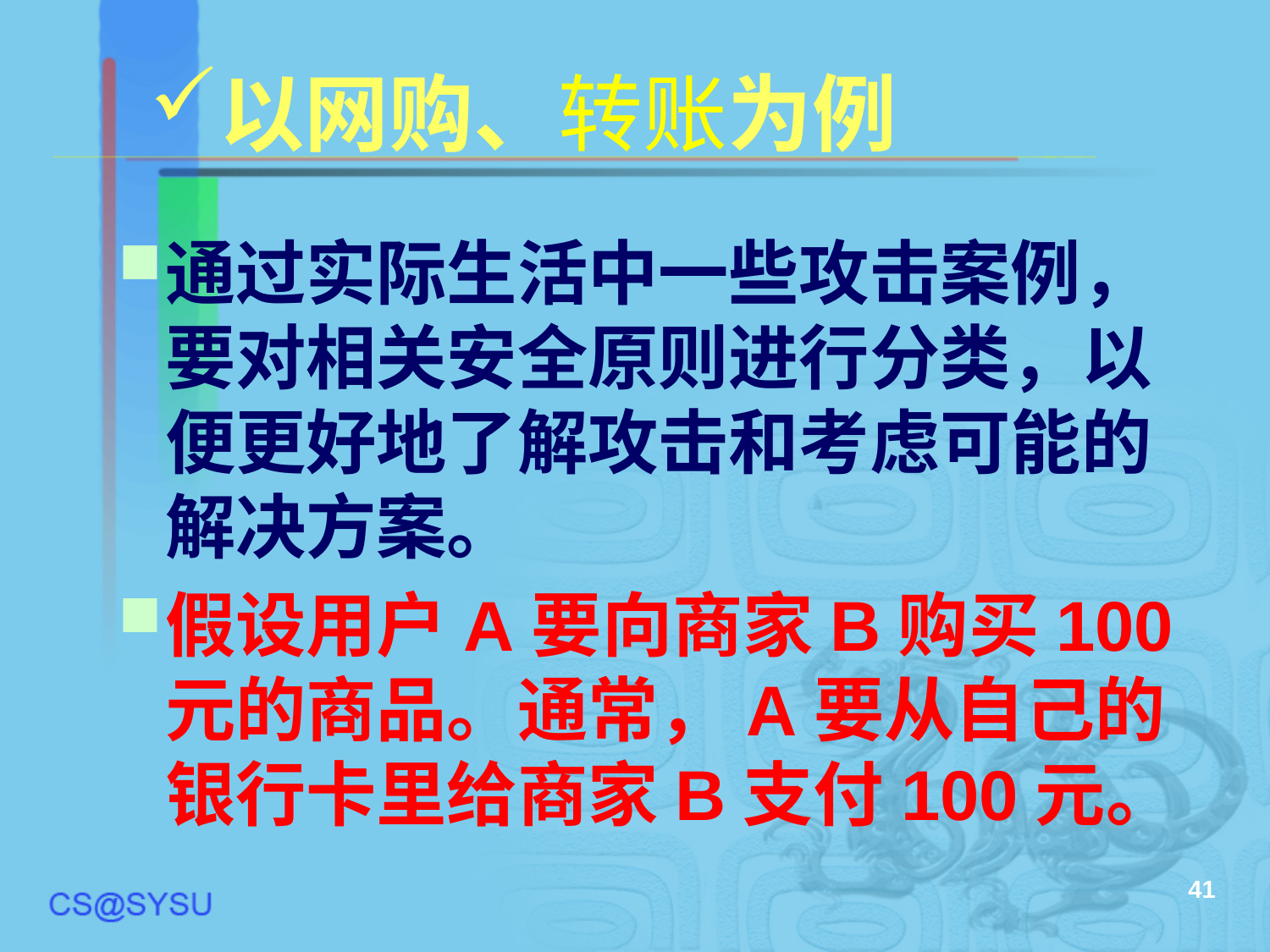

# 以网购、转账为例
通过实际生活中一些攻击案例，要对相关安全原则进行分类，以便更好地了解攻击和考虑可能的解决方案。
假设用户A要向商家B购买100元的商品。通常，A要从自己的银行卡里给商家B支付100元。

41
41